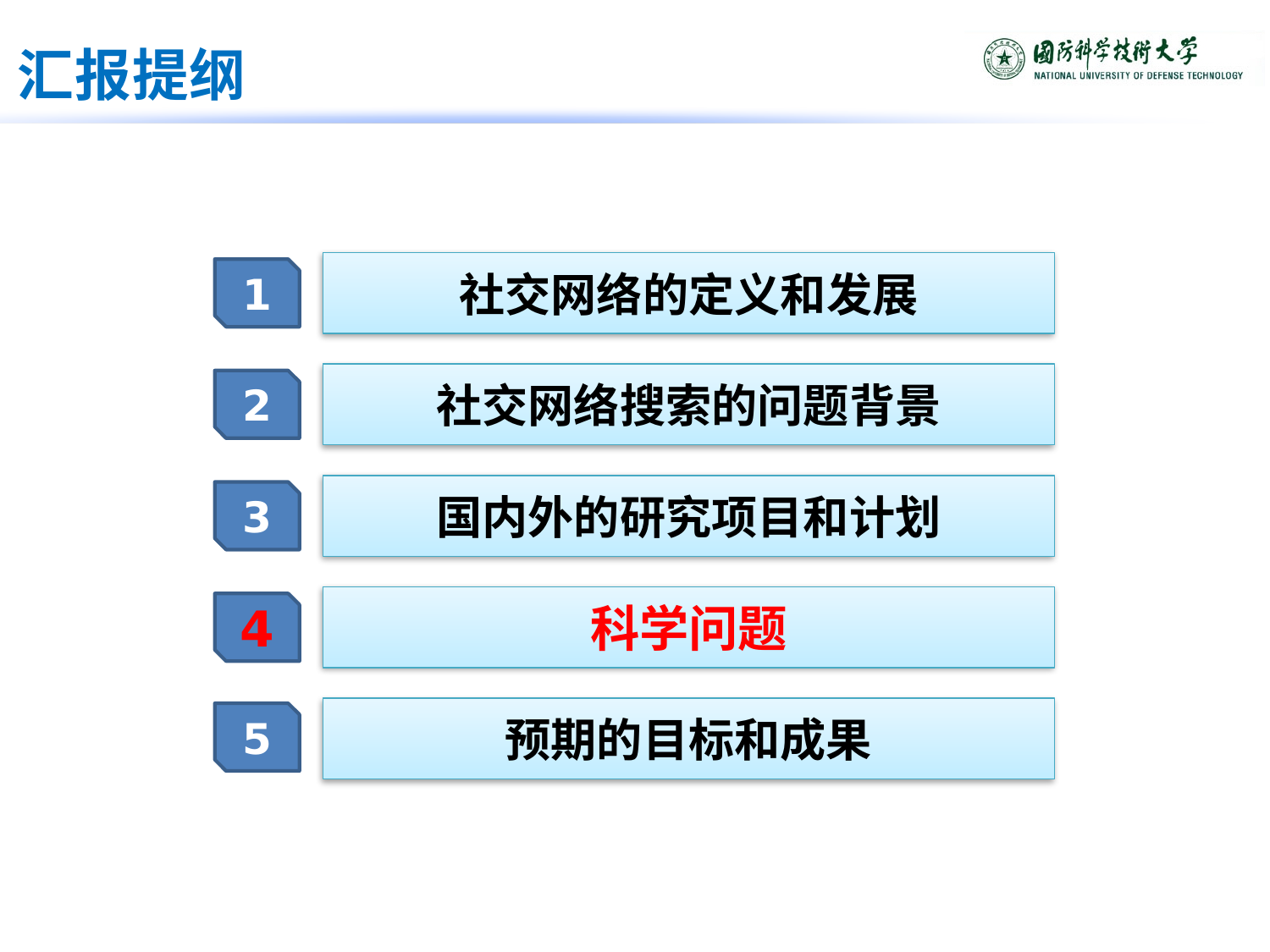

# 汇报提纲
社交网络的定义和发展
1
社交网络搜索的问题背景
2
国内外的研究项目和计划
3
科学问题
4
预期的目标和成果
5